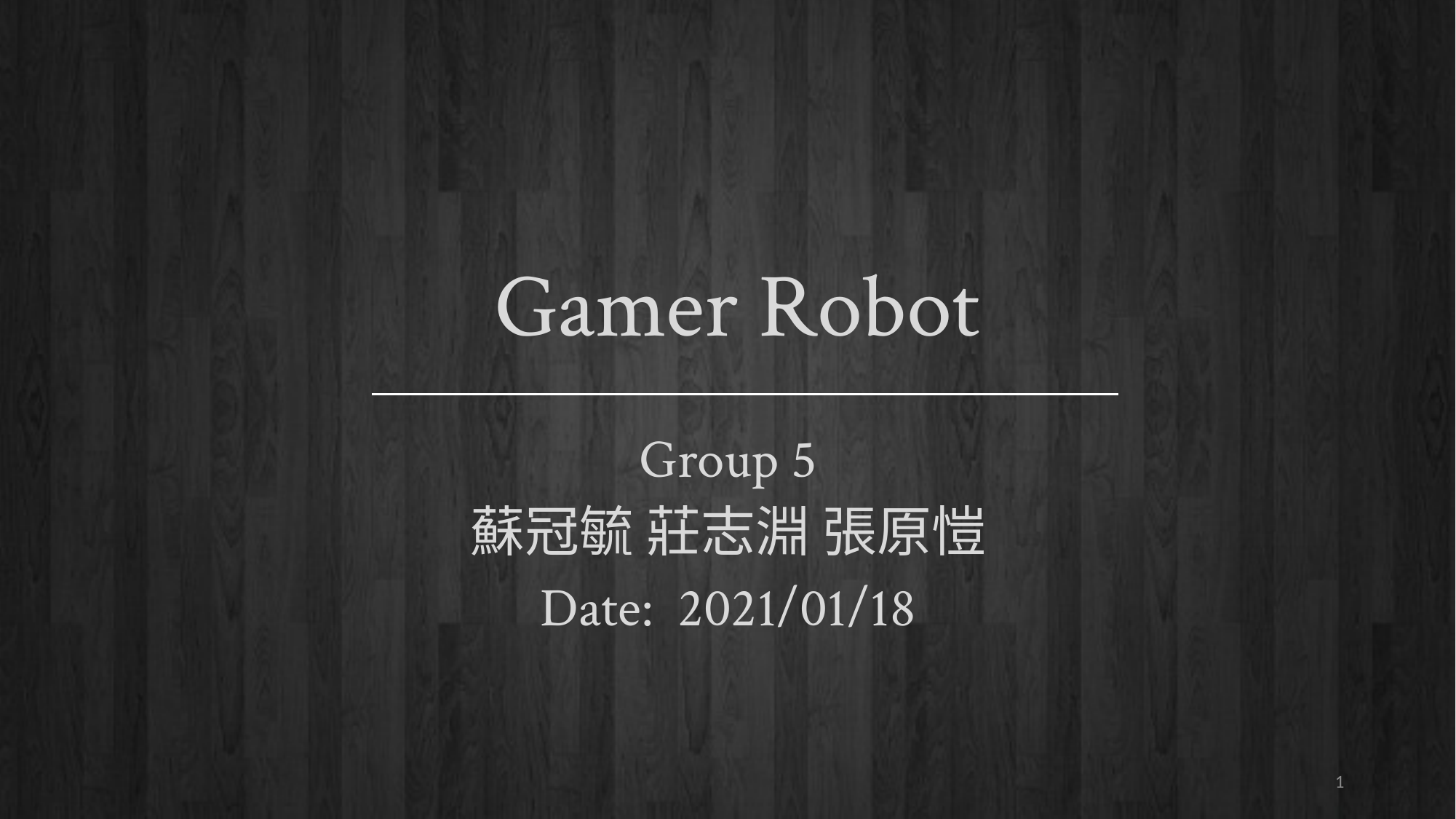

# Gamer Robot
Group 5
蘇冠毓 莊志淵 張原愷
Date:  2021/01/18
1